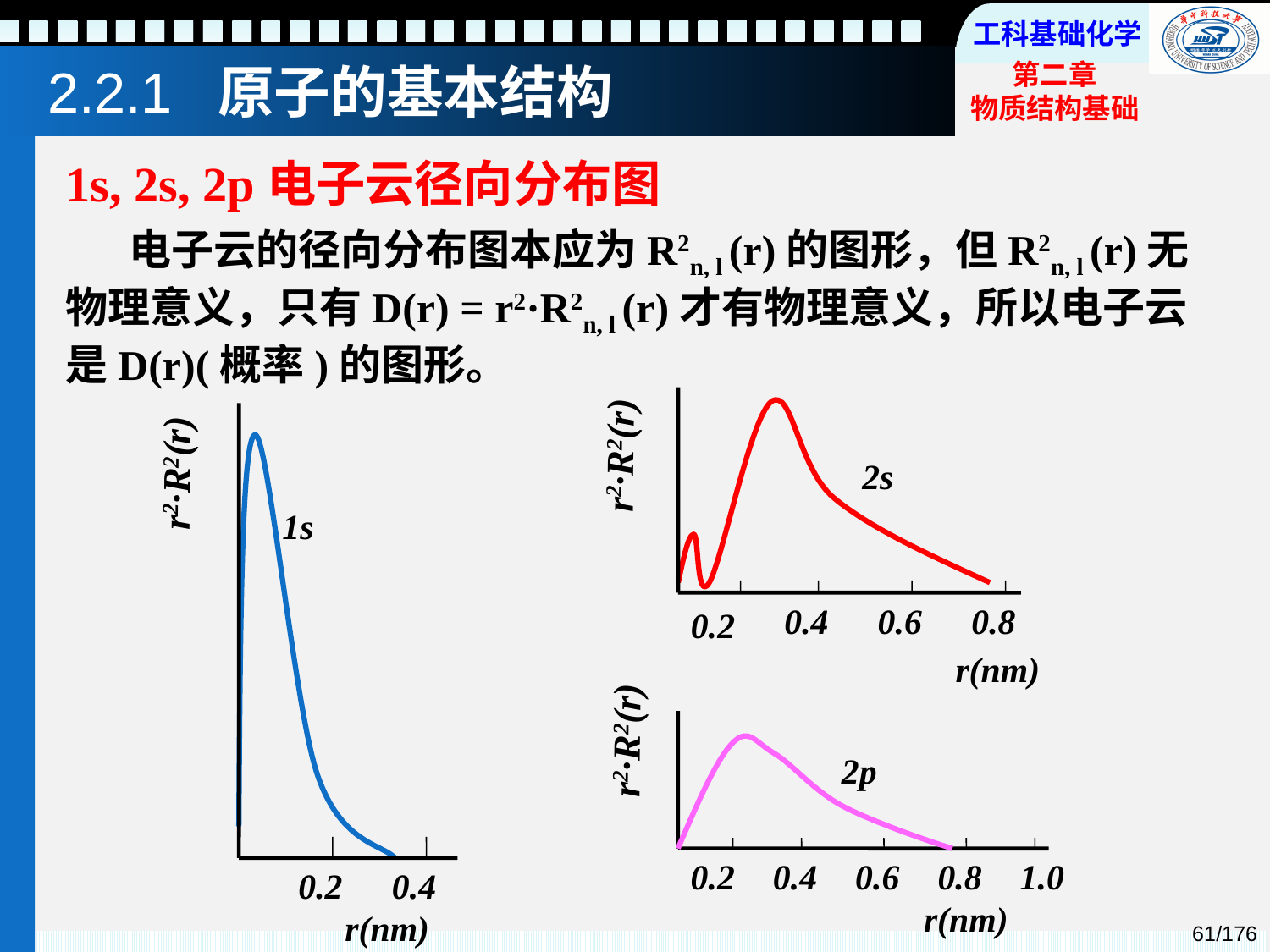

# 2.2.1  原子的基本结构
1s, 2s, 2p电子云径向分布图
电子云的径向分布图本应为R2n, l (r)的图形，但R2n, l (r)无物理意义，只有D(r) = r2·R2n, l (r)才有物理意义，所以电子云是D(r)(概率)的图形。

r2·R2(r)
2s

0.4
0.6
0.8
0.2
r(nm)

r2·R2(r)
1s

0.2
0.4
r(nm)

r2·R2(r)

0.2
0.4
0.6
0.8
1.0
2p
r(nm)